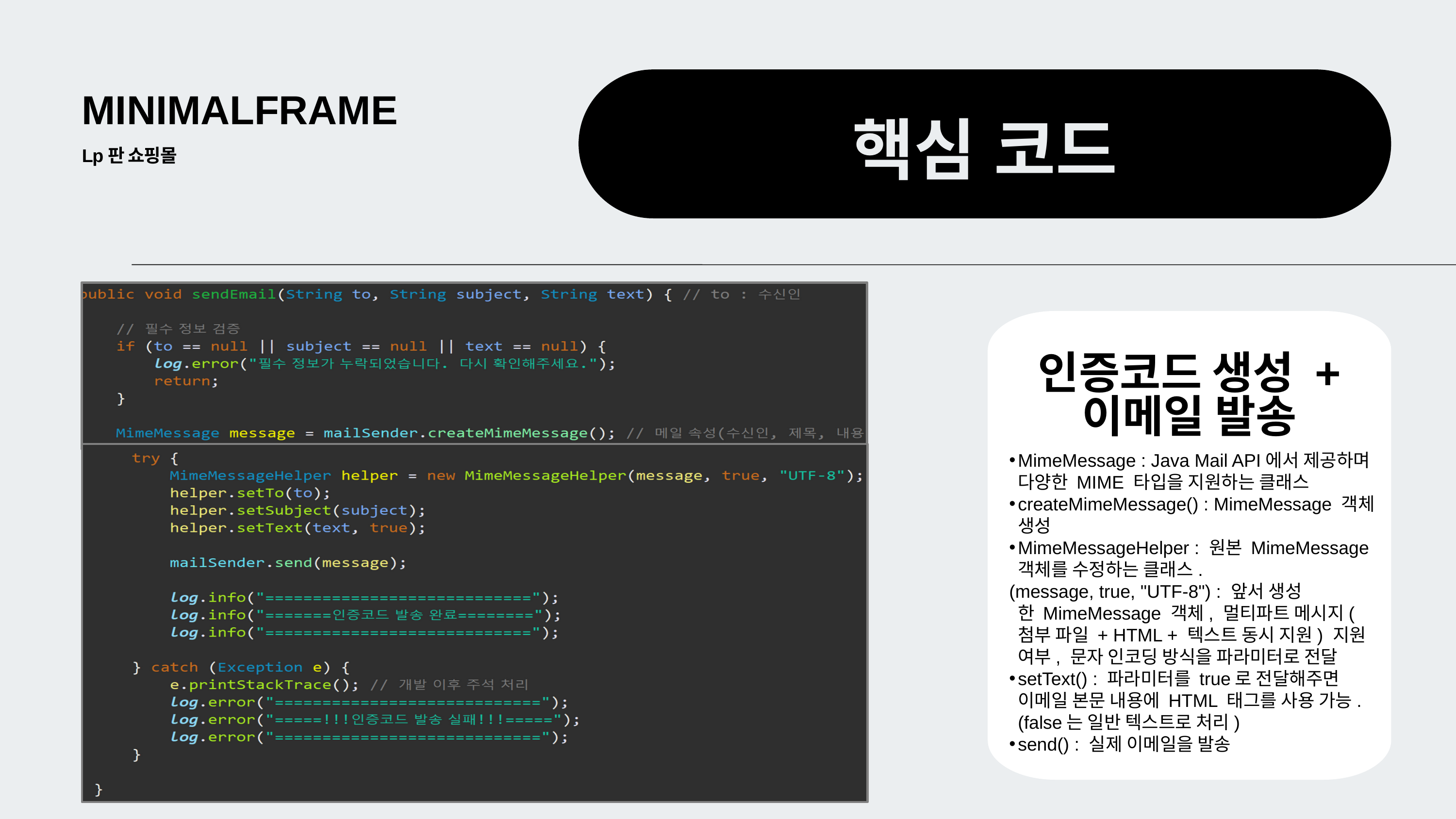

MINIMALFRAME
핵심 코드
Lp판 쇼핑몰

인증코드 생성 + 이메일 발송
MimeMessage : Java Mail API에서 제공하며 다양한 MIME 타입을 지원하는 클래스
createMimeMessage() : MimeMessage 객체 생성
MimeMessageHelper : 원본 MimeMessage 객체를 수정하는 클래스.
(message, true, "UTF-8") : 앞서 생성한 MimeMessage 객체, 멀티파트 메시지(첨부 파일 + HTML + 텍스트 동시 지원) 지원 여부, 문자 인코딩 방식을 파라미터로 전달
setText() : 파라미터를 true로 전달해주면 이메일 본문 내용에 HTML 태그를 사용 가능. (false는 일반 텍스트로 처리)
send() : 실제 이메일을 발송